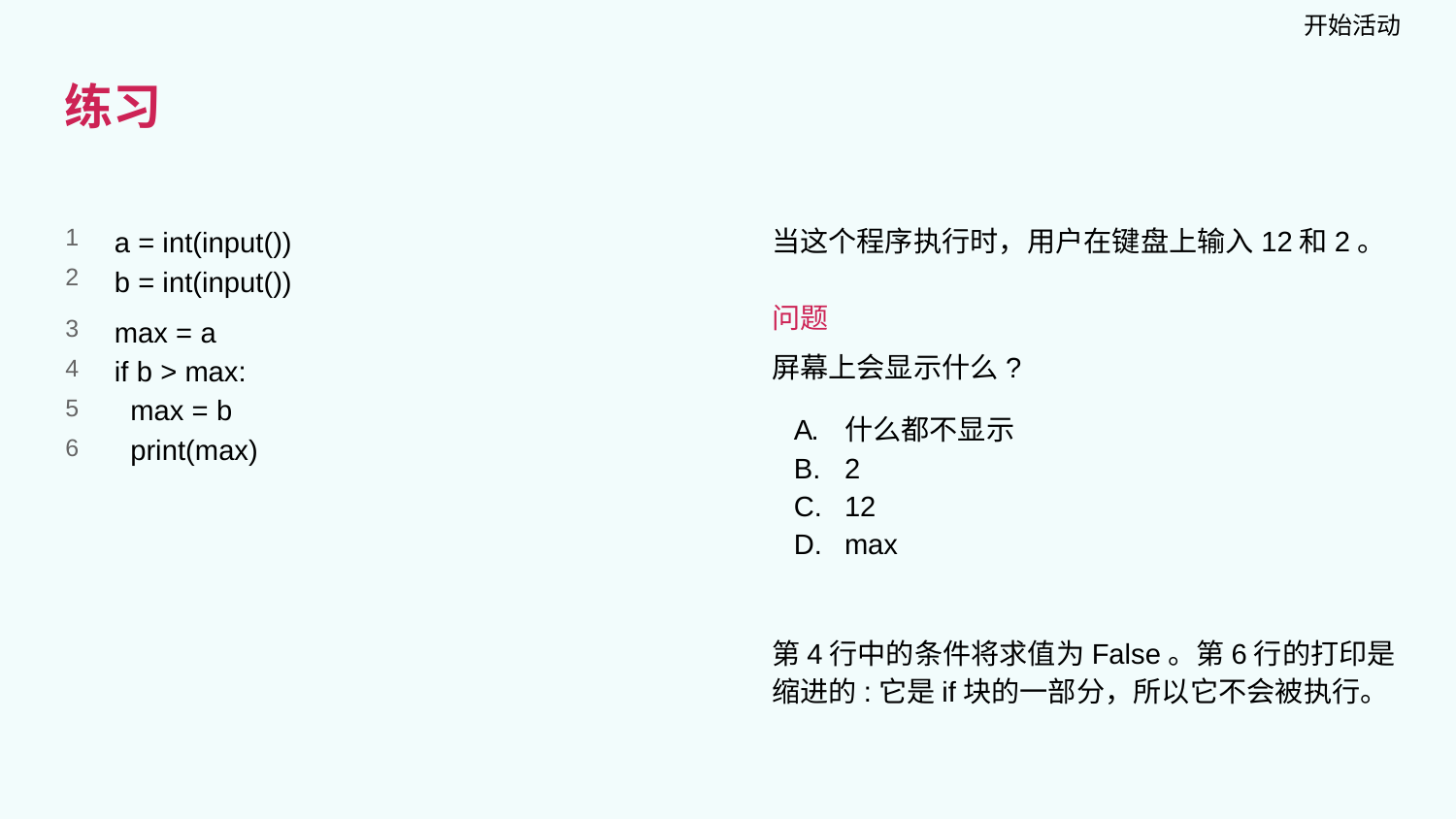

开始活动
练习
a = int(input())
b = int(input())
max = a
if b > max:
  max = b
  print(max)
当这个程序执行时，用户在键盘上输入12和2。

问题
屏幕上会显示什么?
什么都不显示
2
12
max
1
2
3
4
5
6
第4行中的条件将求值为False。第6行的打印是缩进的:它是if块的一部分，所以它不会被执行。